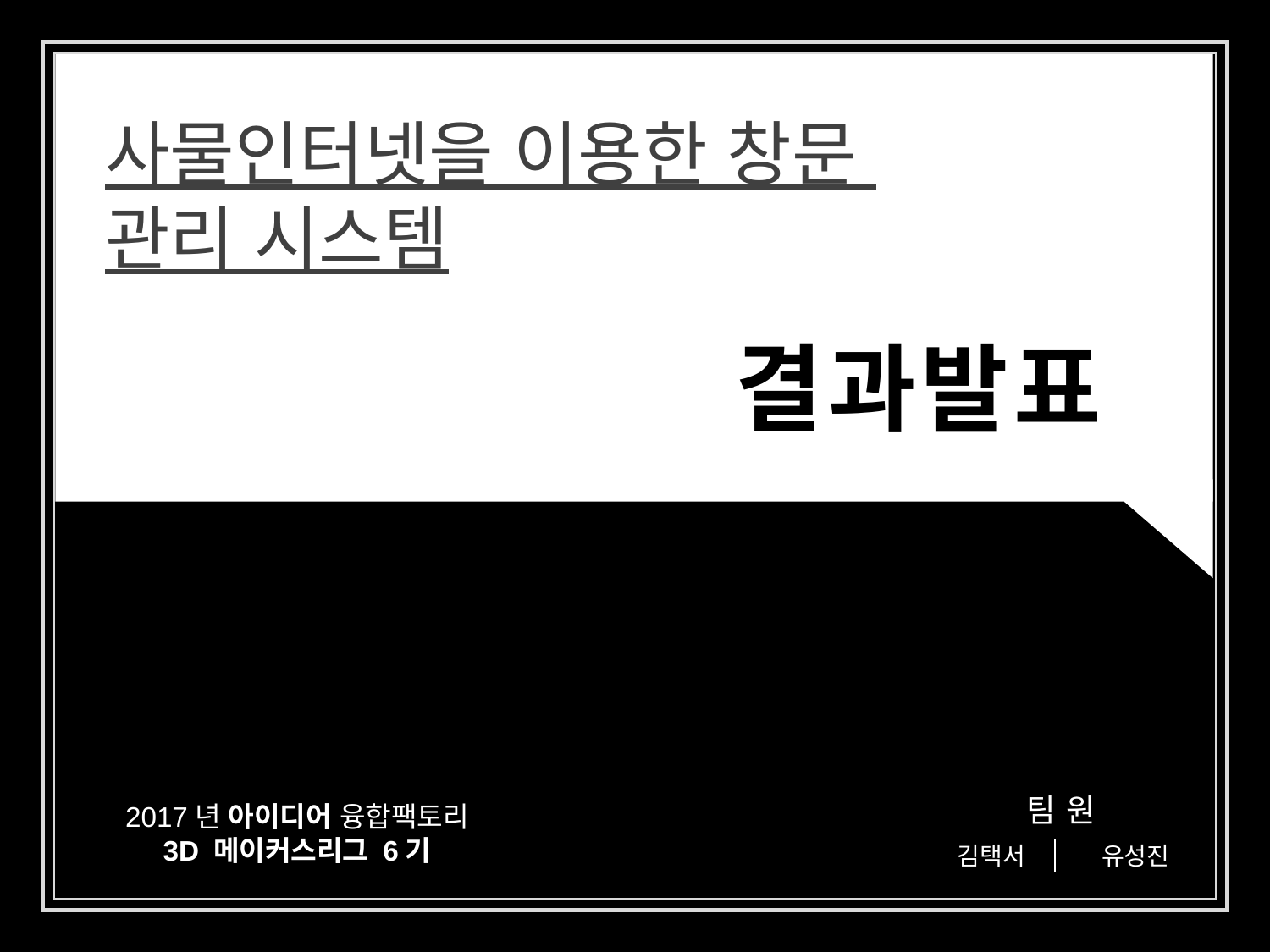

사물인터넷을 이용한 창문
관리 시스템
# 결과발표

 2017년 아이디어 융합팩토리
3D 메이커스리그 6기
팀원
김택서
유성진